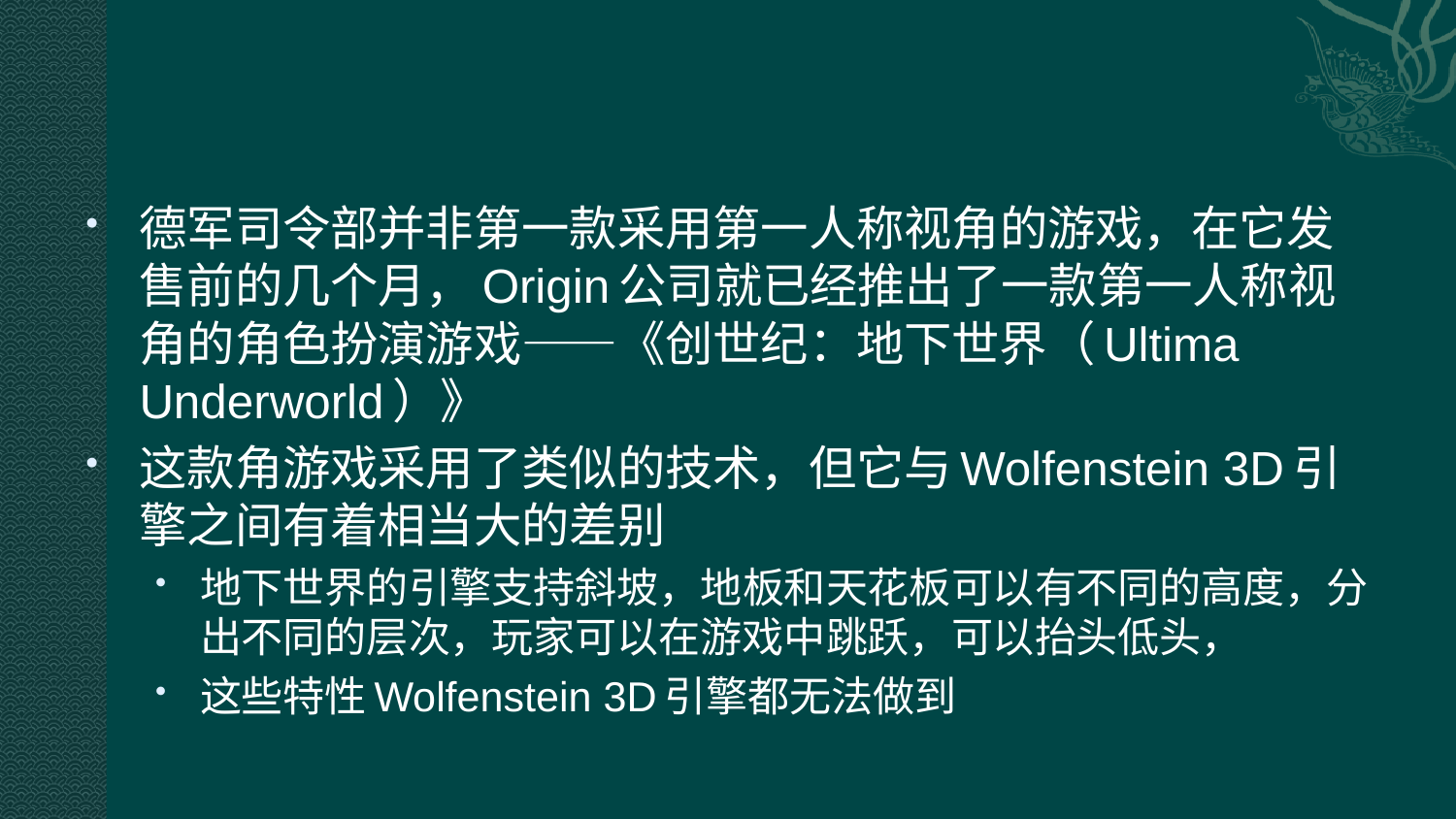

#
德军司令部并非第一款采用第一人称视角的游戏，在它发售前的几个月，Origin公司就已经推出了一款第一人称视角的角色扮演游戏——《创世纪：地下世界（Ultima Underworld）》
这款角游戏采用了类似的技术，但它与Wolfenstein 3D引擎之间有着相当大的差别
地下世界的引擎支持斜坡，地板和天花板可以有不同的高度，分出不同的层次，玩家可以在游戏中跳跃，可以抬头低头，
这些特性Wolfenstein 3D引擎都无法做到